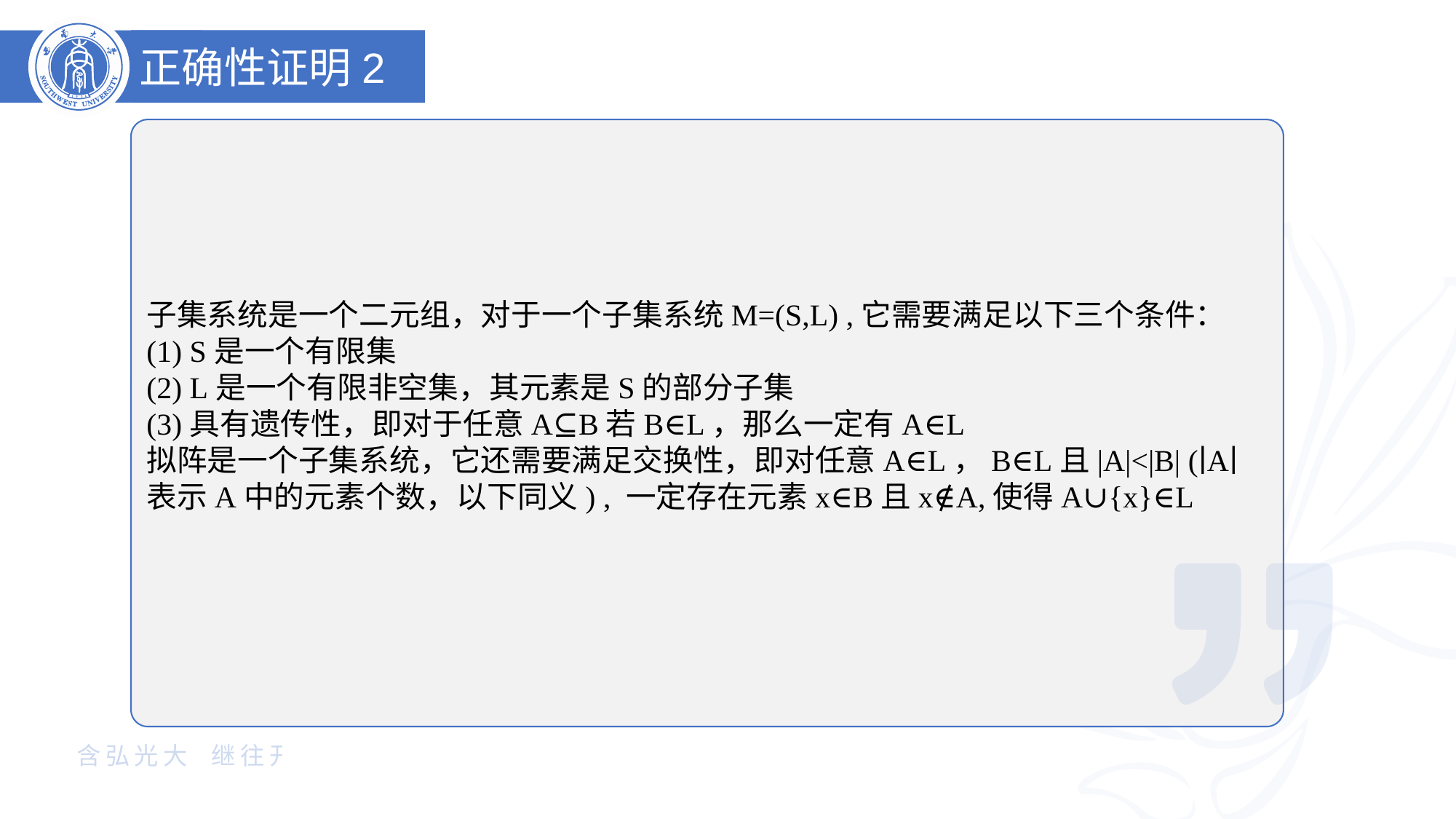

正确性证明2
子集系统是一个二元组，对于一个子集系统M=(S,L) ,它需要满足以下三个条件：
(1) S是一个有限集
(2) L是一个有限非空集，其元素是S的部分子集
(3)具有遗传性，即对于任意A⊆B若B∈L，那么一定有A∈L
拟阵是一个子集系统，它还需要满足交换性，即对任意A∈L，B∈L且|A|<|B| (∣A∣表示A中的元素个数，以下同义) , 一定存在元素x∈B且x∉A,使得A∪{x}∈L